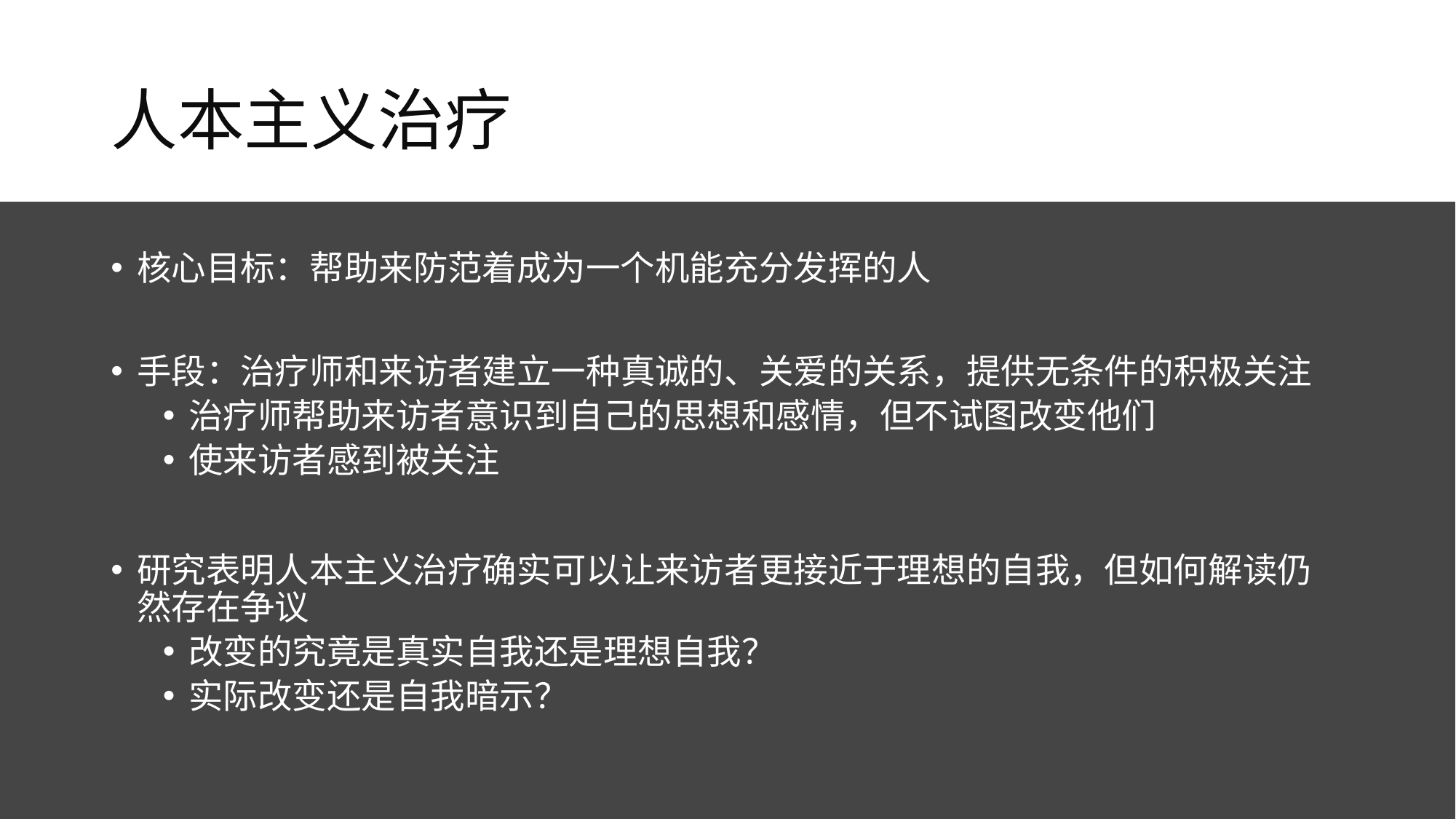

# 人本主义治疗

核心目标：帮助来防范着成为一个机能充分发挥的人

手段：治疗师和来访者建立一种真诚的、关爱的关系，提供无条件的积极关注
治疗师帮助来访者意识到自己的思想和感情，但不试图改变他们
使来访者感到被关注

研究表明人本主义治疗确实可以让来访者更接近于理想的自我，但如何解读仍然存在争议
改变的究竟是真实自我还是理想自我？
实际改变还是自我暗示？